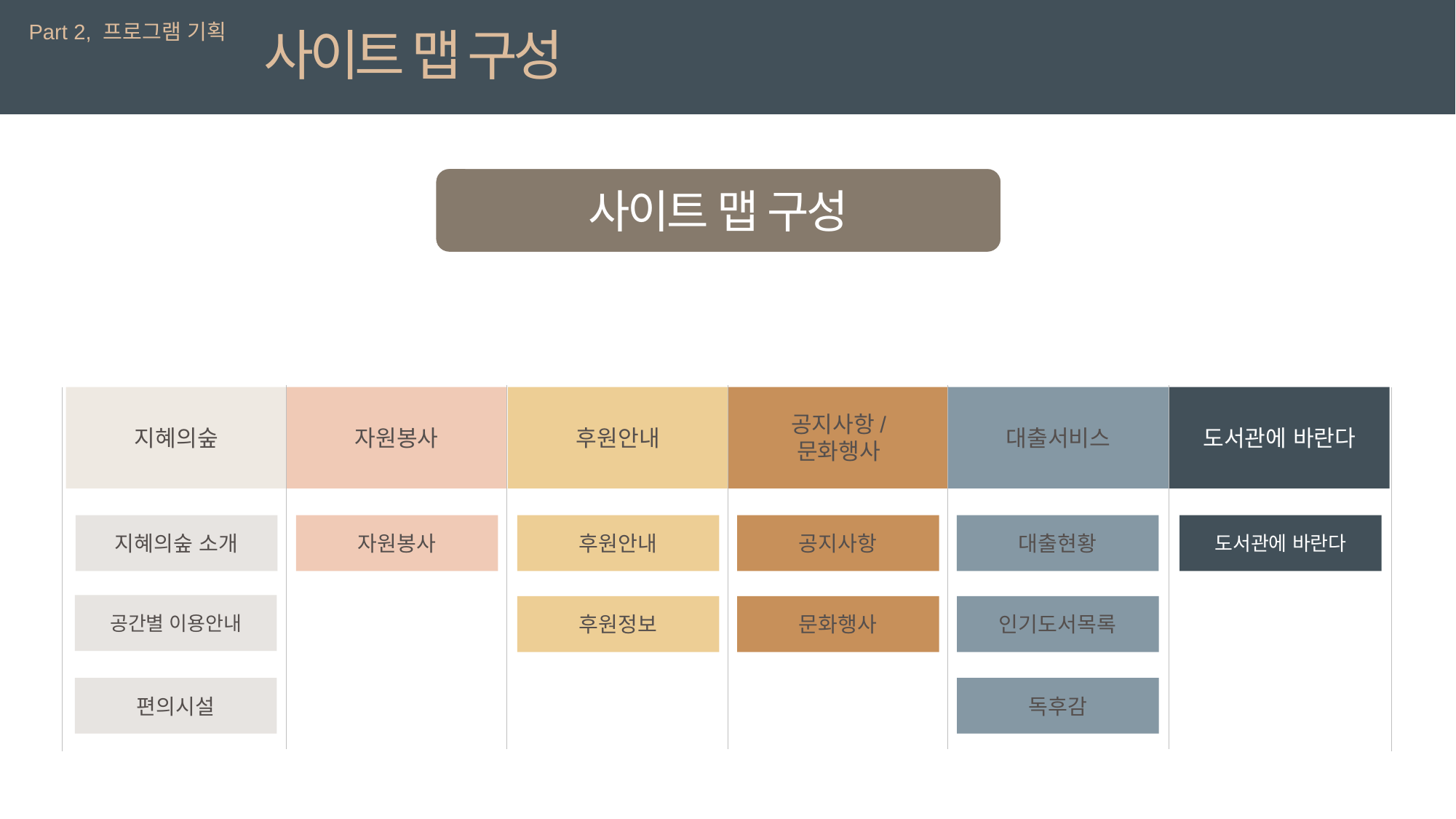

Part 2, 프로그램 기획
사이트 맵 구성

사이트 맵 구성

공지사항/
문화행사

대출서비스

후원안내

지혜의숲

자원봉사

도서관에 바란다
지혜의숲 소개
공간별 이용안내
편의시설
자원봉사
후원안내
후원정보
공지사항
문화행사
대출현황
인기도서목록
독후감
도서관에 바란다